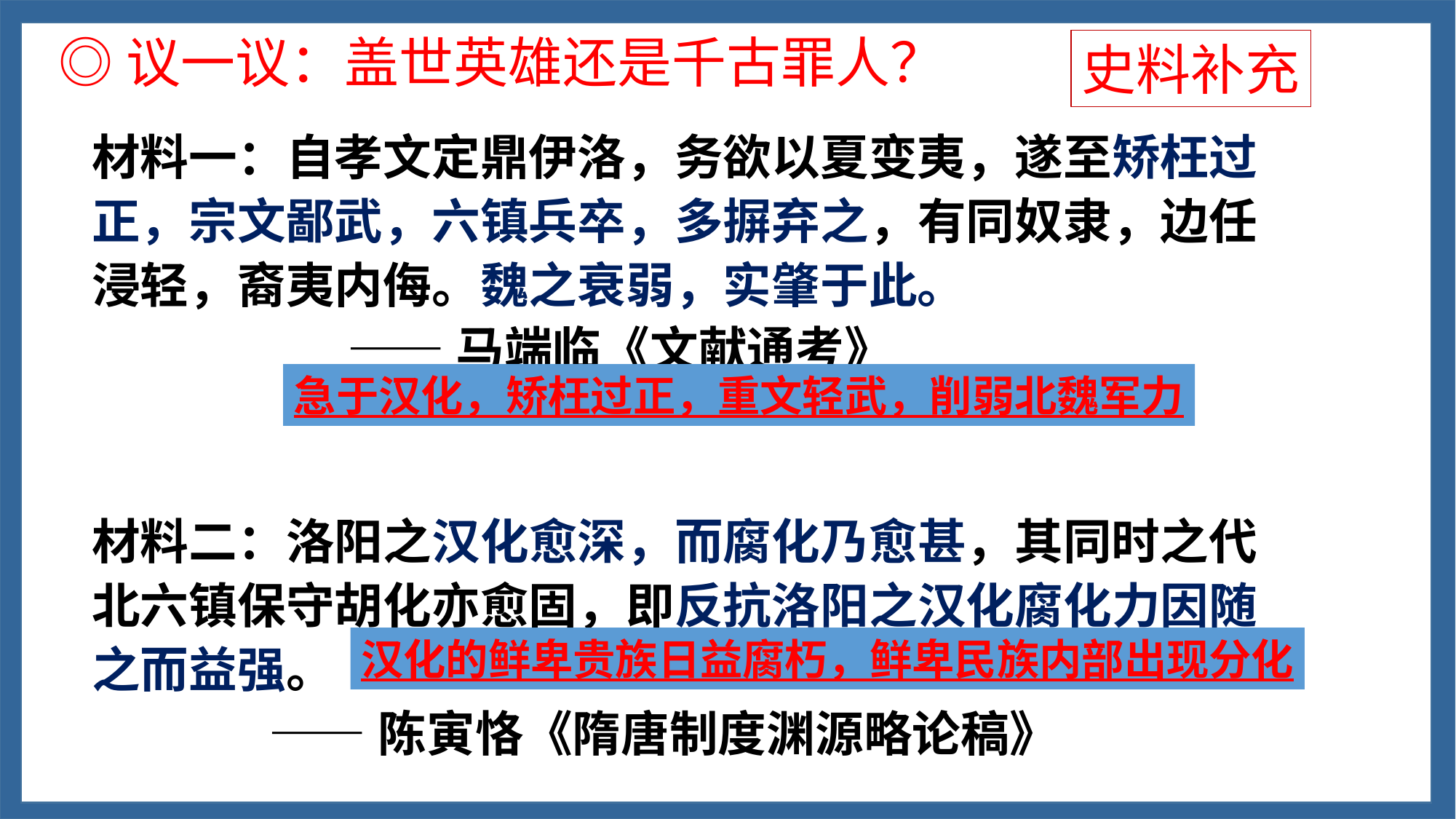

◎议一议：盖世英雄还是千古罪人？
史料补充
材料一：自孝文定鼎伊洛，务欲以夏变夷，遂至矫枉过正，宗文鄙武，六镇兵卒，多摒弃之，有同奴隶，边任浸轻，裔夷内侮。魏之衰弱，实肇于此。
                       ——马端临《文献通考》

材料二：洛阳之汉化愈深，而腐化乃愈甚，其同时之代北六镇保守胡化亦愈固，即反抗洛阳之汉化腐化力因随之而益强。
                ——陈寅恪《隋唐制度渊源略论稿》
急于汉化，矫枉过正，重文轻武，削弱北魏军力
汉化的鲜卑贵族日益腐朽，鲜卑民族内部出现分化